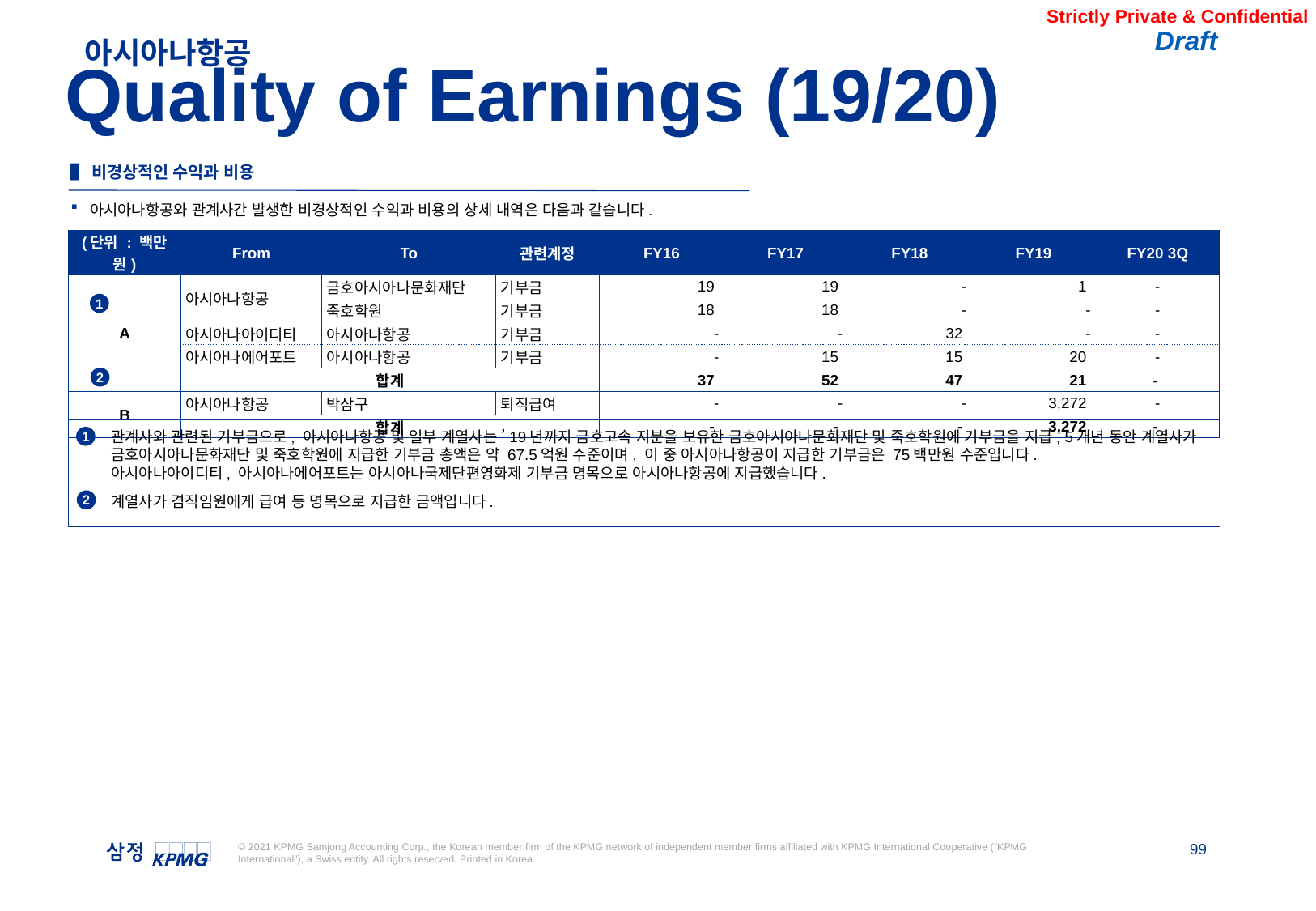

아시아나항공
Quality of Earnings (19/20)
▌비경상적인 수익과 비용

아시아나항공와 관계사간 발생한 비경상적인 수익과 비용의 상세 내역은 다음과 같습니다.
| (단위 : 백만원) | From | To | 관련계정 | FY16 | FY17 | FY18 | FY19 | FY20 3Q |
| --- | --- | --- | --- | --- | --- | --- | --- | --- |
| A | 아시아나항공 | 금호아시아나문화재단 | 기부금 | 19 | 19 | - | 1 | - |
|  |  | 죽호학원 | 기부금 | 18 | 18 | - | - | - |
|  | 아시아나아이디티 | 아시아나항공 | 기부금 | - | - | 32 | - | - |
|  | 아시아나에어포트 | 아시아나항공 | 기부금 | - | 15 | 15 | 20 | - |
|  | 합계 |  |  | 37 | 52 | 47 | 21 | - |
| B | 아시아나항공 | 박삼구 | 퇴직급여 | - | - | - | 3,272 | - |
|  | 합계 |  |  | - | - | - | 3,272 | - |
1
2
관계사와 관련된 기부금으로, 아시아나항공 및 일부 계열사는 ’19년까지 금호고속 지분을 보유한 금호아시아나문화재단 및 죽호학원에 기부금을 지급, 5개년 동안 계열사가 금호아시아나문화재단 및 죽호학원에 지급한 기부금 총액은 약 67.5억원 수준이며, 이 중 아시아나항공이 지급한 기부금은 75백만원 수준입니다.
아시아나아이디티, 아시아나에어포트는 아시아나국제단편영화제 기부금 명목으로 아시아나항공에 지급했습니다.
계열사가 겸직임원에게 급여 등 명목으로 지급한 금액입니다.
1
2